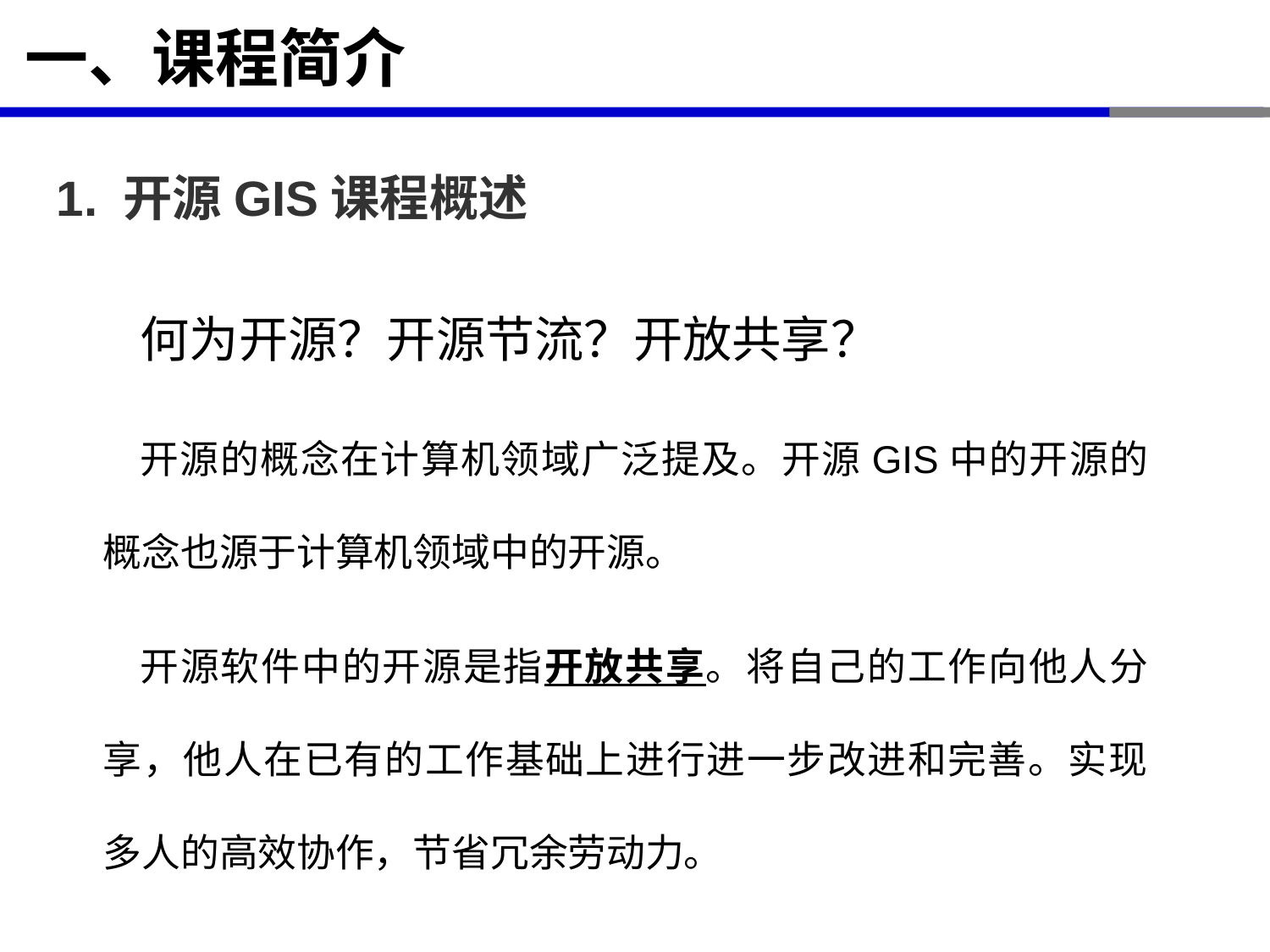

# 一、课程简介
1. 开源GIS课程概述
何为开源？开源节流？开放共享？
开源的概念在计算机领域广泛提及。开源GIS中的开源的概念也源于计算机领域中的开源。
开源软件中的开源是指开放共享。将自己的工作向他人分享，他人在已有的工作基础上进行进一步改进和完善。实现多人的高效协作，节省冗余劳动力。